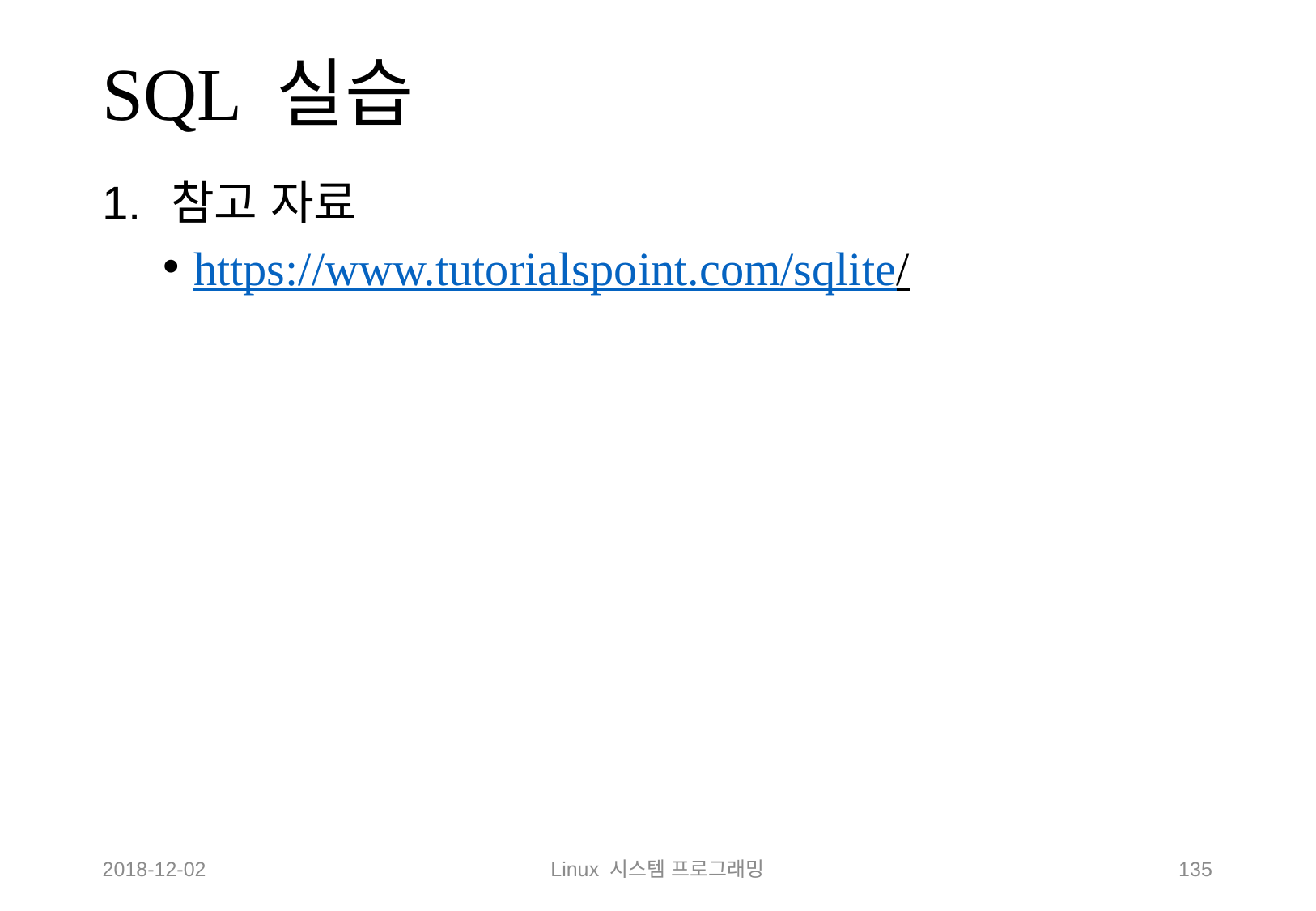

# SQL 실습
참고 자료
https://www.tutorialspoint.com/sqlite/
2018-12-02
Linux 시스템 프로그래밍
135